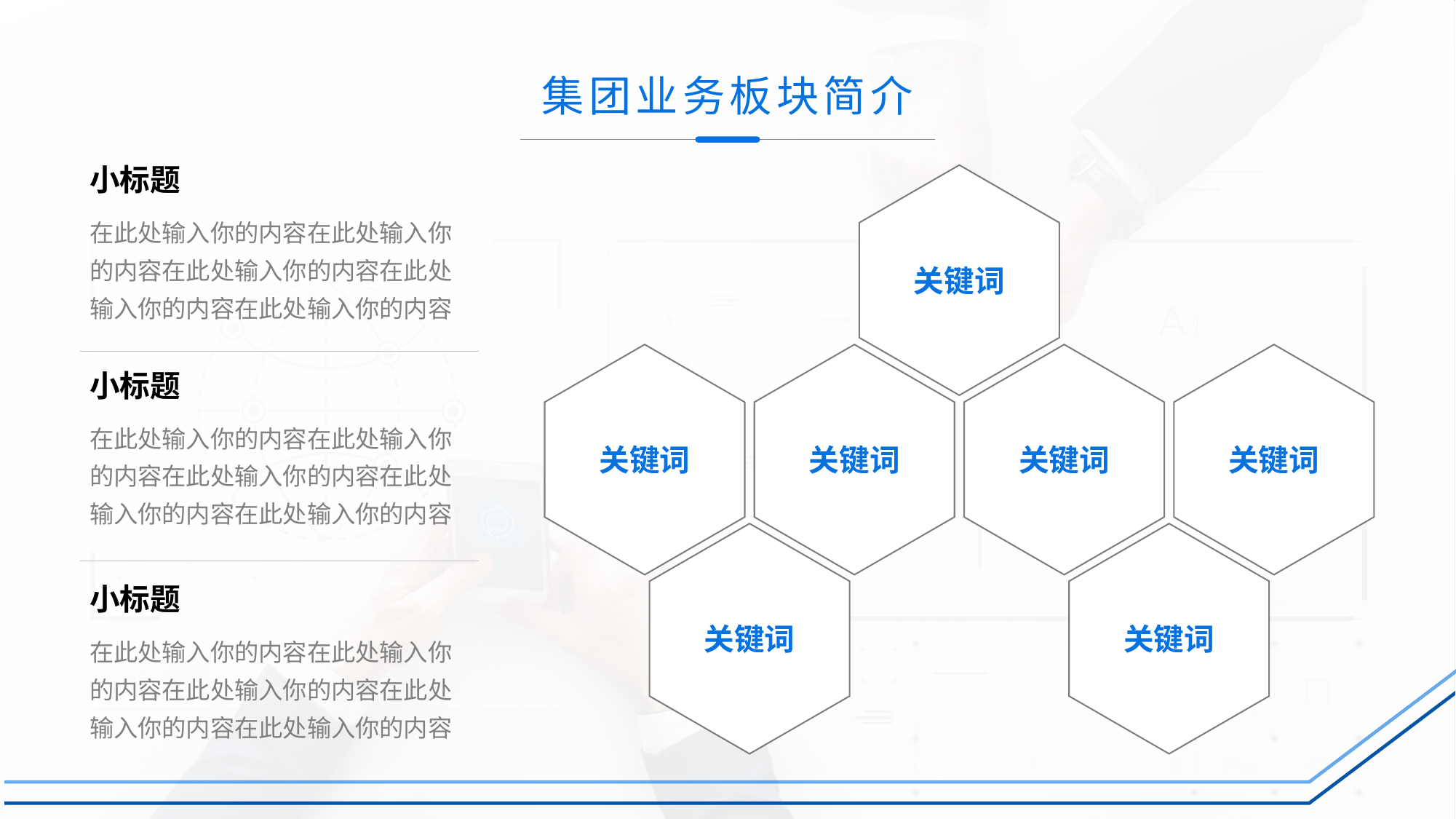

# 集团业务板块简介
小标题
关键词
关键词
关键词
关键词
关键词
关键词
关键词
在此处输入你的内容在此处输入你的内容在此处输入你的内容在此处输入你的内容在此处输入你的内容
小标题
在此处输入你的内容在此处输入你的内容在此处输入你的内容在此处输入你的内容在此处输入你的内容
小标题
在此处输入你的内容在此处输入你的内容在此处输入你的内容在此处输入你的内容在此处输入你的内容